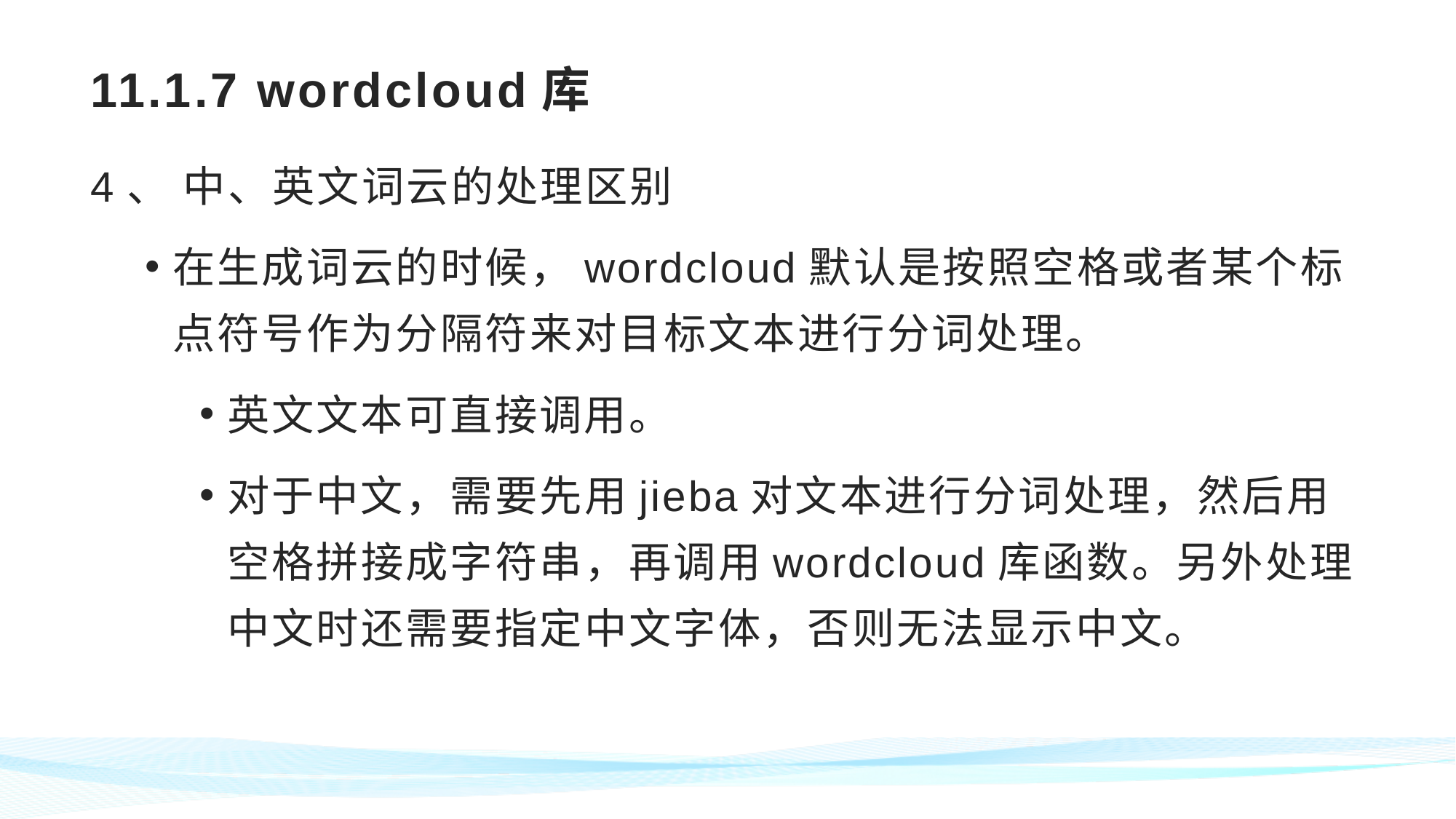

# 11.1.7 wordcloud库
4、 中、英文词云的处理区别
在生成词云的时候，wordcloud默认是按照空格或者某个标点符号作为分隔符来对目标文本进行分词处理。
英文文本可直接调用。
对于中文，需要先用jieba对文本进行分词处理，然后用空格拼接成字符串，再调用wordcloud库函数。另外处理中文时还需要指定中文字体，否则无法显示中文。